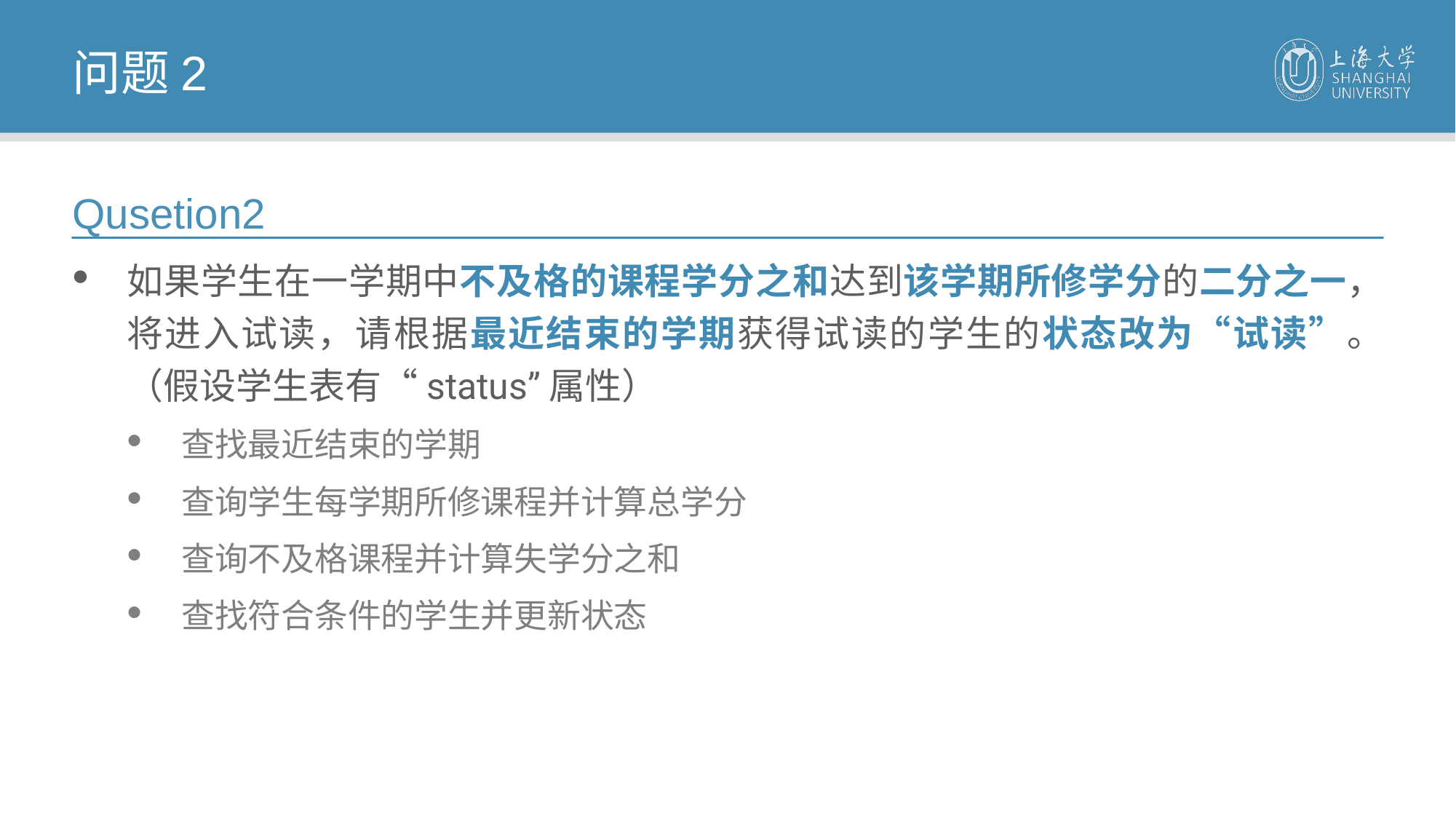

问题2
Qusetion2
如果学生在一学期中不及格的课程学分之和达到该学期所修学分的二分之一，将进入试读，请根据最近结束的学期获得试读的学生的状态改为“试读”。 （假设学生表有“status”属性）
查找最近结束的学期
查询学生每学期所修课程并计算总学分
查询不及格课程并计算失学分之和
查找符合条件的学生并更新状态